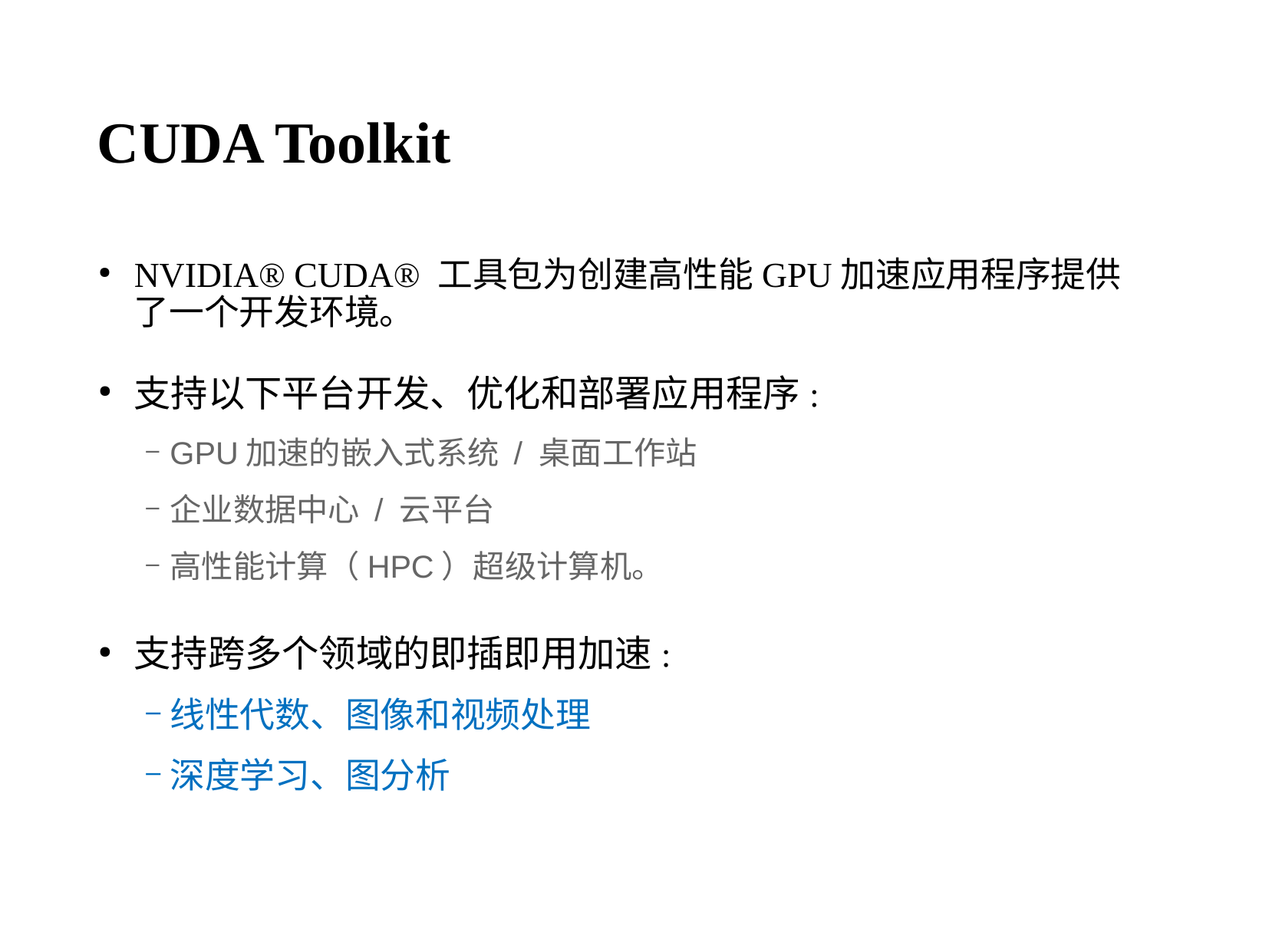

# CUDA Toolkit
NVIDIA® CUDA® 工具包为创建高性能GPU加速应用程序提供了一个开发环境。

支持以下平台开发、优化和部署应用程序:
GPU加速的嵌入式系统 / 桌面工作站
企业数据中心 / 云平台
高性能计算（HPC）超级计算机。

支持跨多个领域的即插即用加速:
线性代数、图像和视频处理
深度学习、图分析